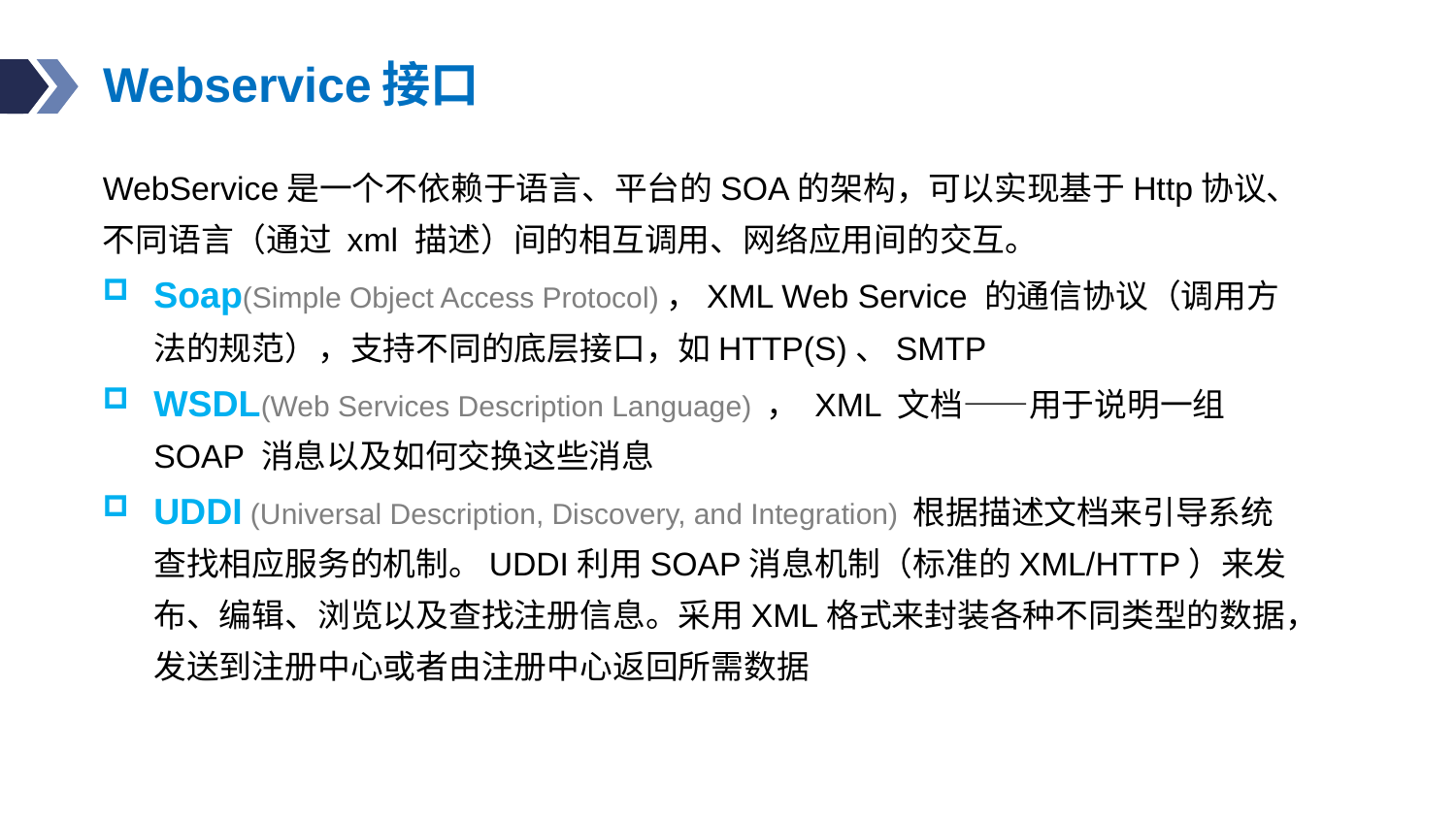

# Webservice接口
WebService是一个不依赖于语言、平台的SOA的架构，可以实现基于Http协议、不同语言（通过 xml 描述）间的相互调用、网络应用间的交互。
Soap(Simple Object Access Protocol)，XML Web Service 的通信协议（调用方法的规范），支持不同的底层接口，如HTTP(S)、SMTP
WSDL(Web Services Description Language) ， XML 文档——用于说明一组 SOAP 消息以及如何交换这些消息
UDDI (Universal Description, Discovery, and Integration) 根据描述文档来引导系统查找相应服务的机制。UDDI利用SOAP消息机制（标准的XML/HTTP）来发布、编辑、浏览以及查找注册信息。采用XML格式来封装各种不同类型的数据，发送到注册中心或者由注册中心返回所需数据
11